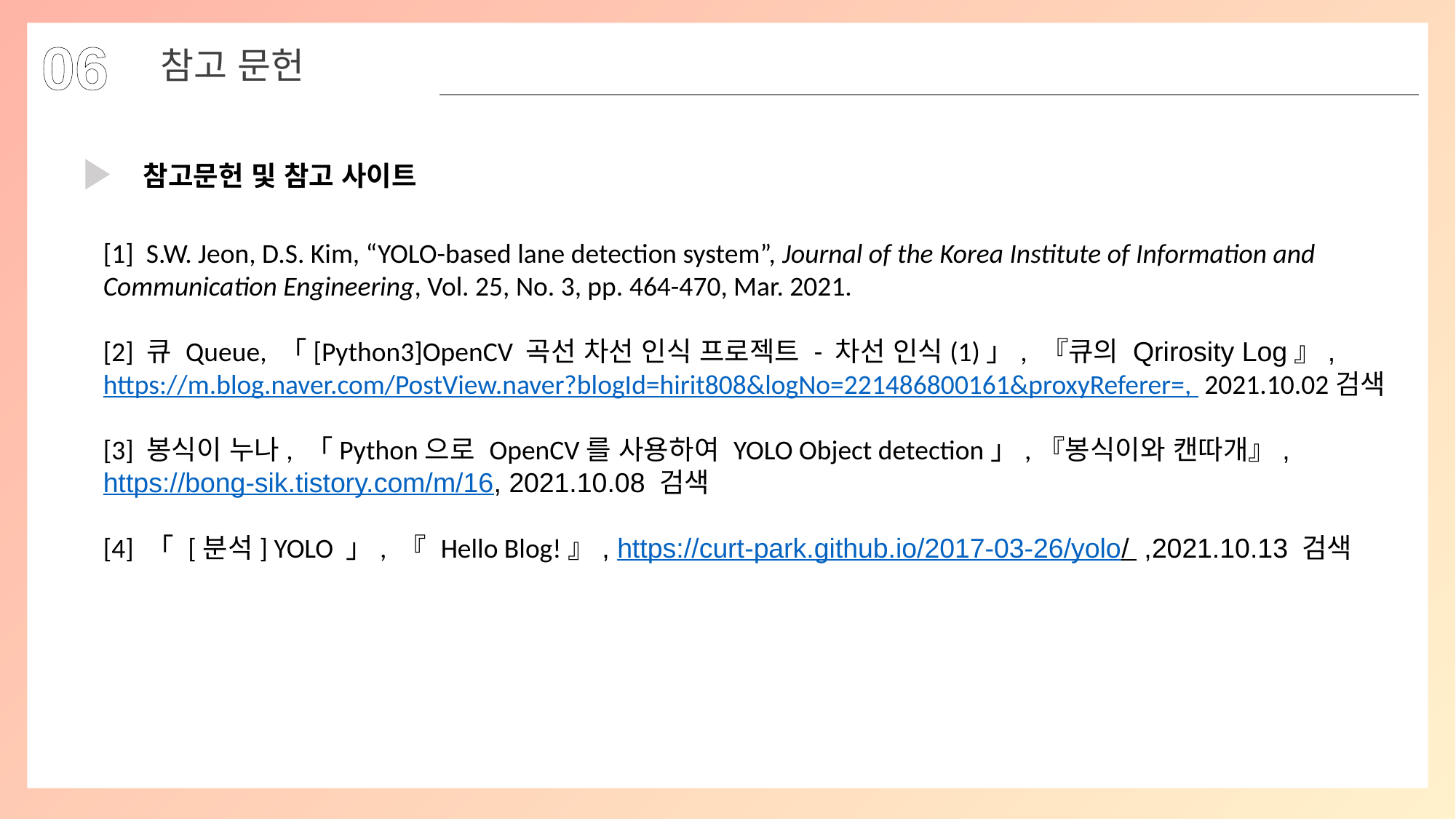

06
참고 문헌
▶
참고문헌 및 참고 사이트
[1]  S.W. Jeon, D.S. Kim, “YOLO-based lane detection system”, Journal of the Korea Institute of Information and
Communication Engineering, Vol. 25, No. 3, pp. 464-470, Mar. 2021.

[2] 큐 Queue, 「[Python3]OpenCV 곡선 차선 인식 프로젝트 - 차선 인식(1)」, 『큐의 Qrirosity Log』,
https://m.blog.naver.com/PostView.naver?blogId=hirit808&logNo=221486800161&proxyReferer=,  2021.10.02검색

[3] 봉식이 누나, 「Python으로 OpenCV를 사용하여 YOLO Object detection」,『봉식이와 캔따개』,
https://bong-sik.tistory.com/m/16, 2021.10.08 검색

[4] 「 [분석] YOLO 」, 『 Hello Blog!』, https://curt-park.github.io/2017-03-26/yolo/  ,2021.10.13 검색